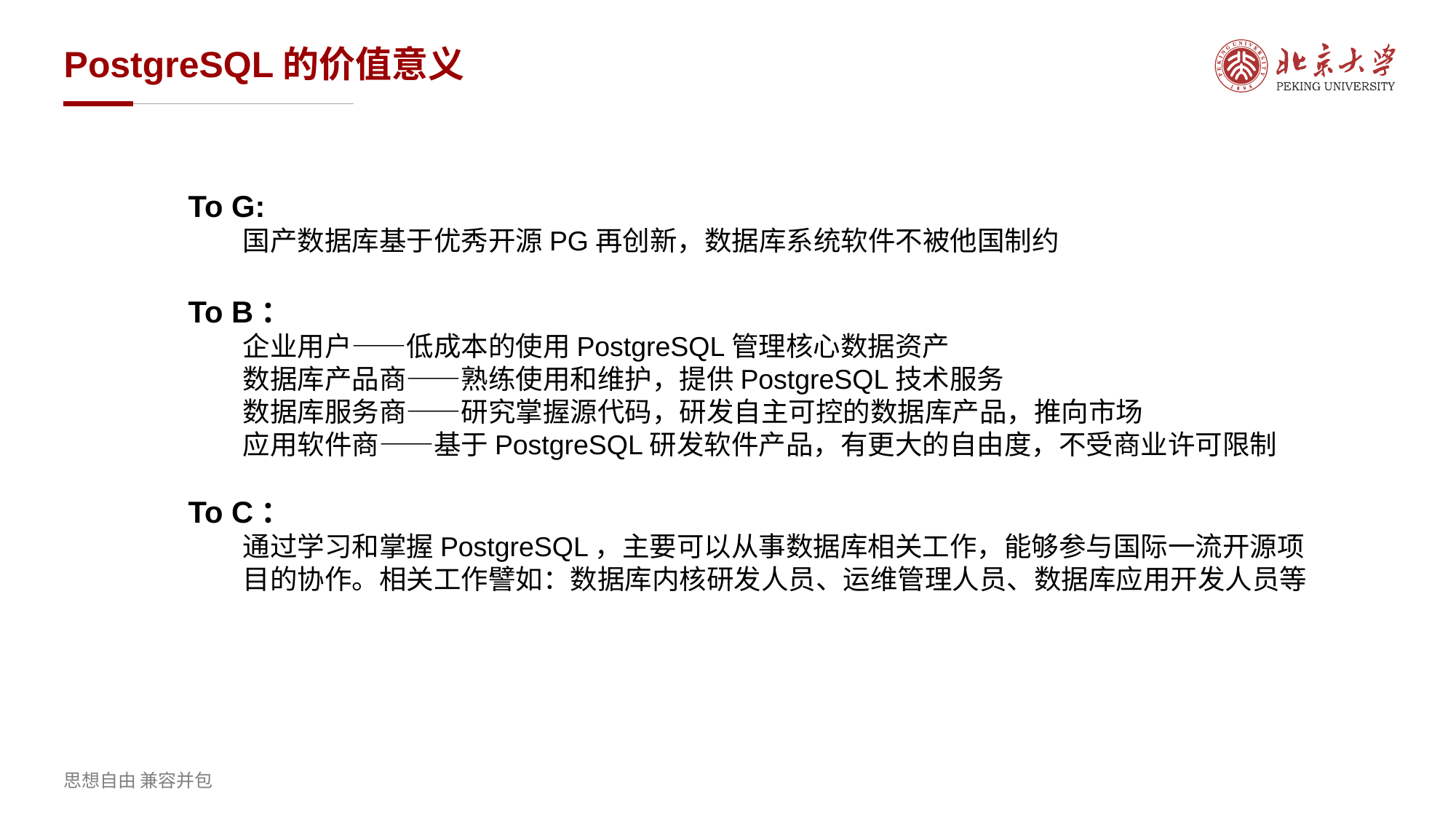

# PostgreSQL的价值意义
To G:
国产数据库基于优秀开源PG再创新，数据库系统软件不被他国制约

To B：
企业用户——低成本的使用PostgreSQL管理核心数据资产
数据库产品商——熟练使用和维护，提供PostgreSQL技术服务
数据库服务商——研究掌握源代码，研发自主可控的数据库产品，推向市场
应用软件商——基于PostgreSQL研发软件产品，有更大的自由度，不受商业许可限制

To C：
通过学习和掌握PostgreSQL，主要可以从事数据库相关工作，能够参与国际一流开源项目的协作。相关工作譬如：数据库内核研发人员、运维管理人员、数据库应用开发人员等